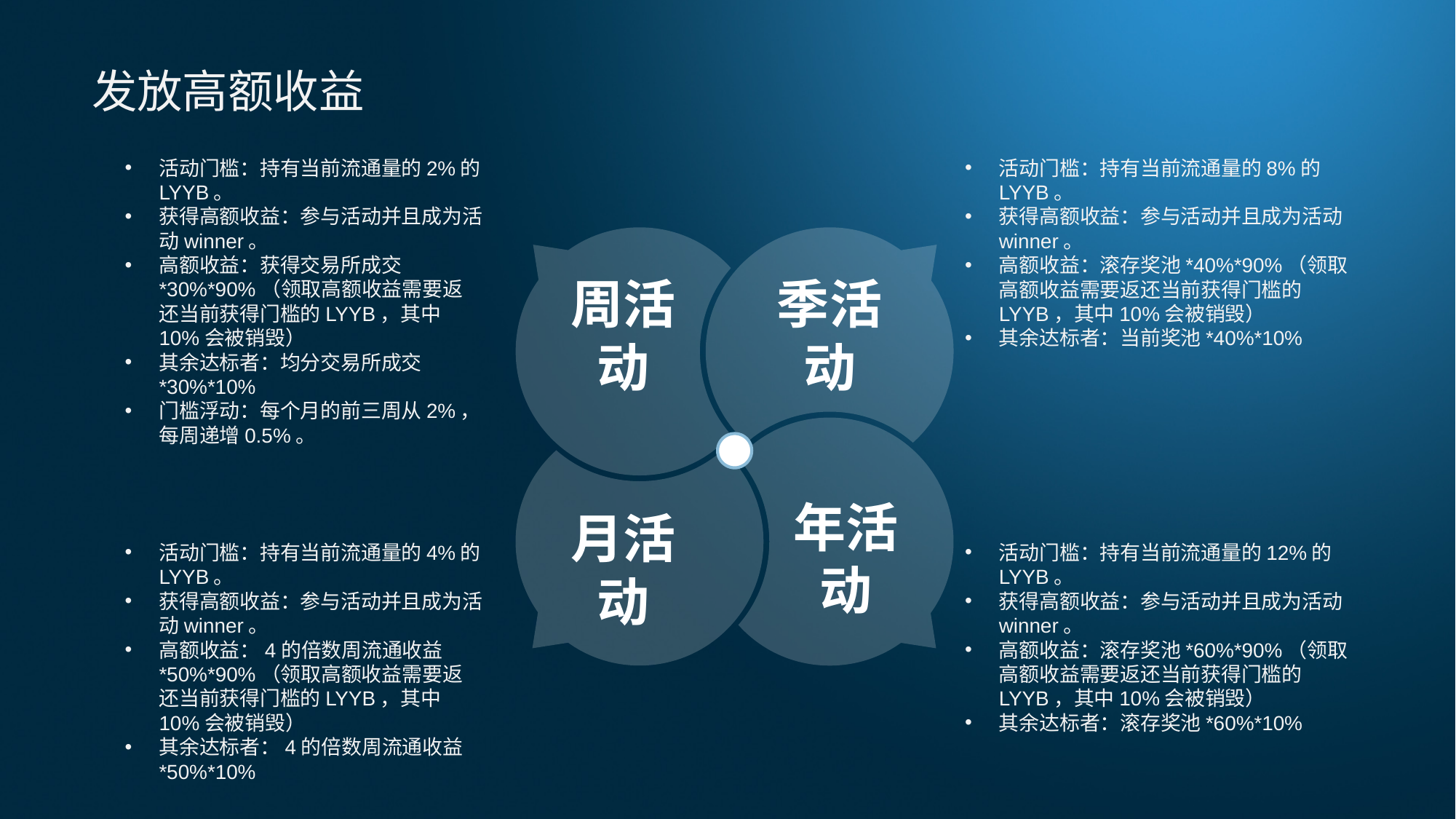

发放高额收益
活动门槛：持有当前流通量的2%的LYYB。
获得高额收益：参与活动并且成为活动winner。
高额收益：获得交易所成交*30%*90%（领取高额收益需要返还当前获得门槛的LYYB，其中10%会被销毁）
其余达标者：均分交易所成交*30%*10%
门槛浮动：每个月的前三周从2%，每周递增0.5%。
活动门槛：持有当前流通量的8%的LYYB。
获得高额收益：参与活动并且成为活动winner。
高额收益：滚存奖池*40%*90%（领取高额收益需要返还当前获得门槛的LYYB，其中10%会被销毁）
其余达标者：当前奖池*40%*10%

季活动
周活动

年活动
月活动
活动门槛：持有当前流通量的4%的LYYB。
获得高额收益：参与活动并且成为活动winner。
高额收益：4的倍数周流通收益*50%*90%（领取高额收益需要返还当前获得门槛的LYYB，其中10%会被销毁）
其余达标者：4的倍数周流通收益*50%*10%
活动门槛：持有当前流通量的12%的LYYB。
获得高额收益：参与活动并且成为活动winner。
高额收益：滚存奖池*60%*90%（领取高额收益需要返还当前获得门槛的LYYB，其中10%会被销毁）
其余达标者：滚存奖池*60%*10%